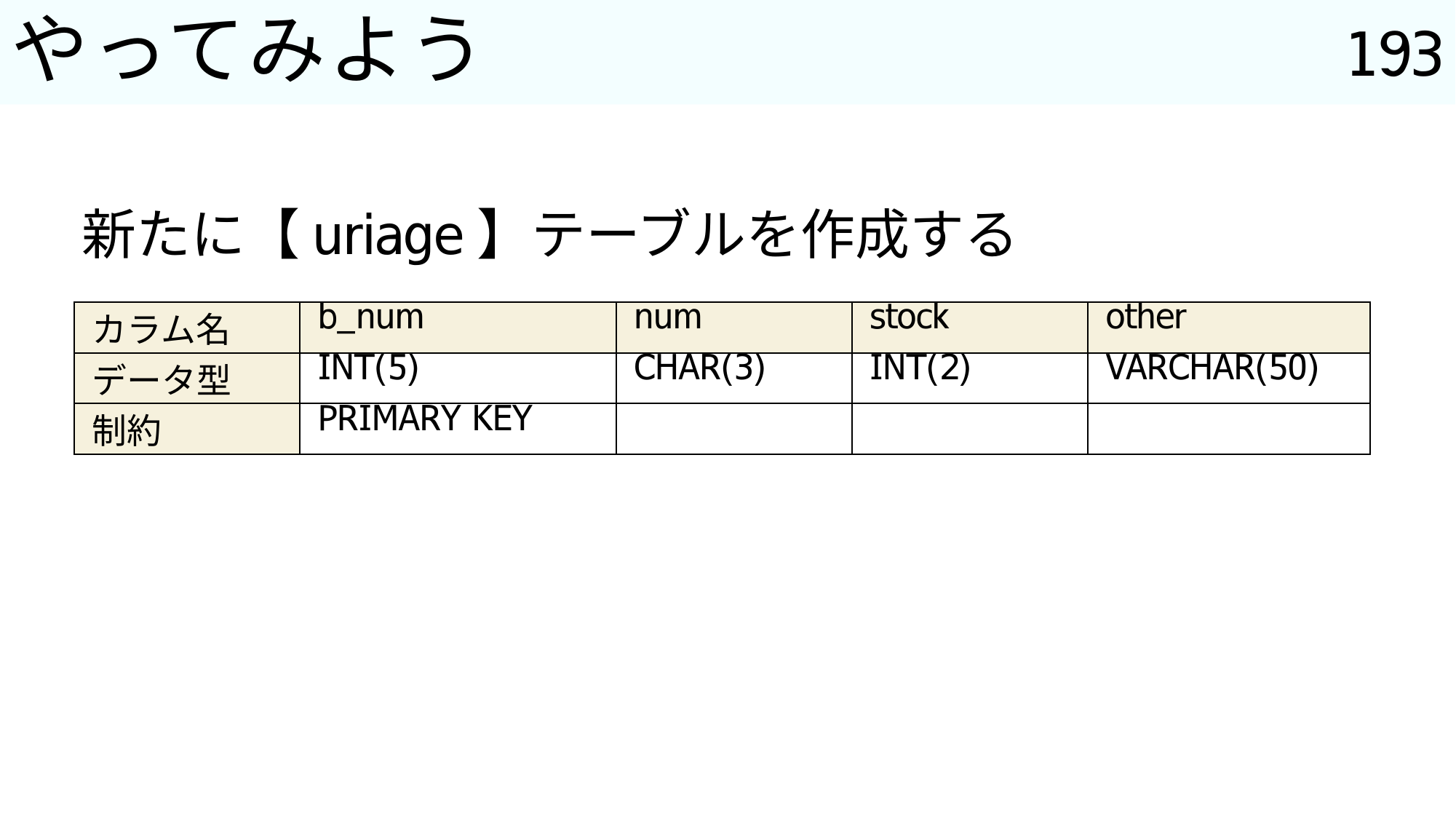

193
# やってみよう
新たに【uriage】テーブルを作成する
| カラム名 | b\_num | num | stock | other |
| --- | --- | --- | --- | --- |
| データ型 | INT(5) | CHAR(3) | INT(2) | VARCHAR(50) |
| 制約 | PRIMARY KEY |  |  |  |